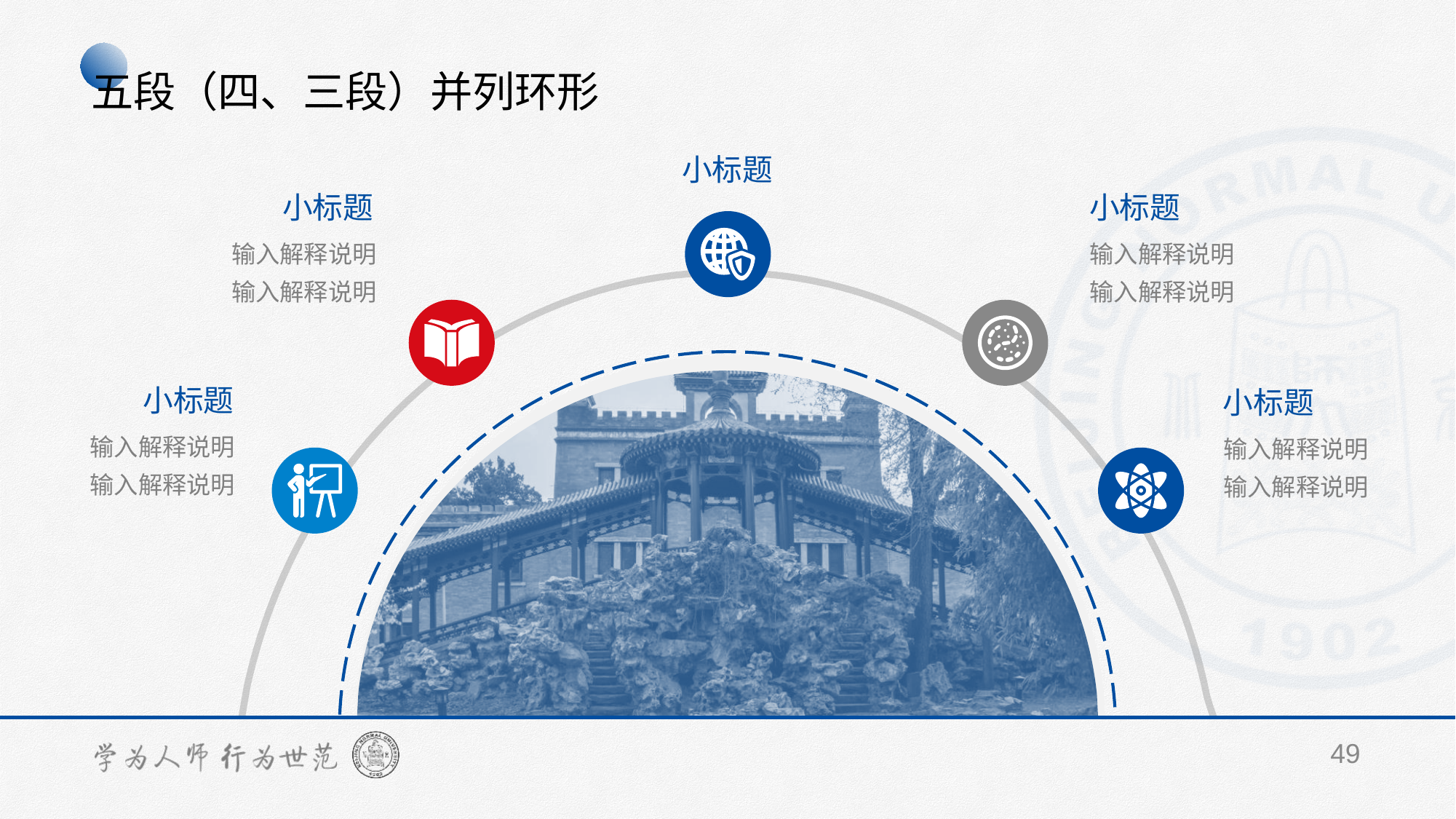

TIP
这里设置了五段文字，如果不需要可以对称删除成四段或三段

五段（四、三段）并列环形
小标题
 小标题
小标题

输入解释说明
输入解释说明
输入解释说明
输入解释说明
 小标题
小标题
输入解释说明
输入解释说明
输入解释说明
输入解释说明